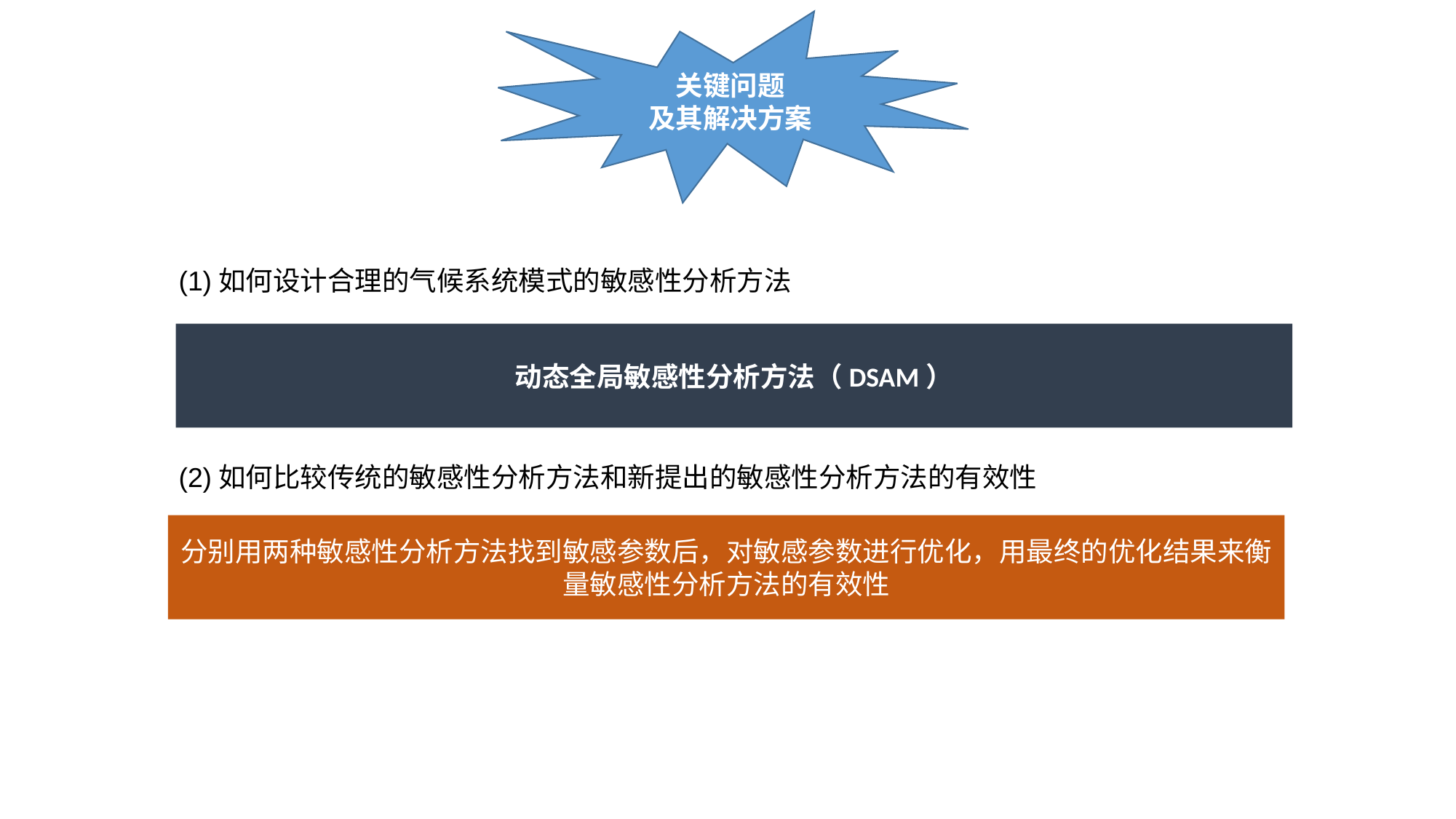

关键问题
及其解决方案
(1)如何设计合理的气候系统模式的敏感性分析方法

(2)如何比较传统的敏感性分析方法和新提出的敏感性分析方法的有效性

动态全局敏感性分析方法（DSAM）
分别用两种敏感性分析方法找到敏感参数后，对敏感参数进行优化，用最终的优化结果来衡量敏感性分析方法的有效性